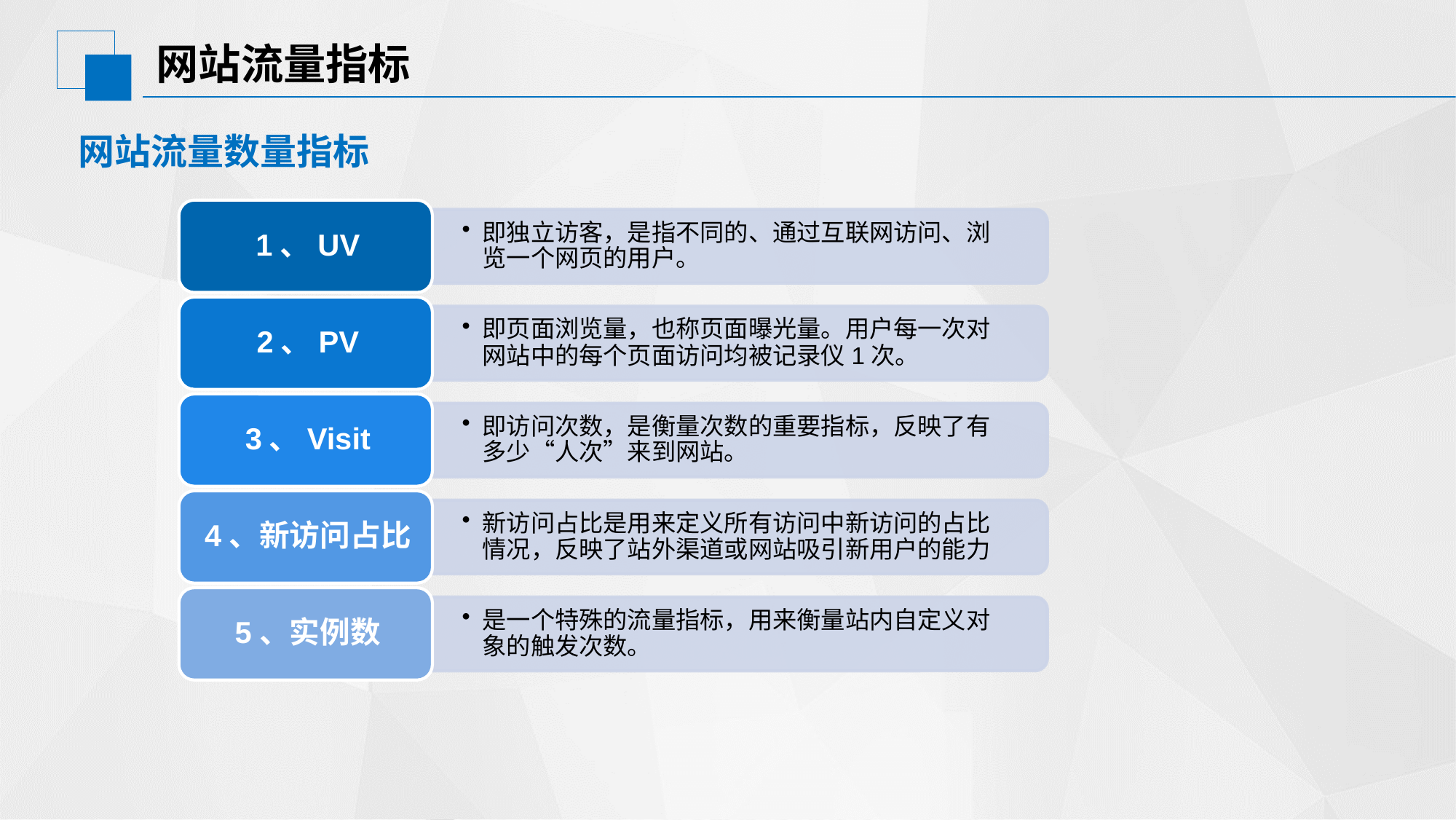

# 网站流量指标
网站流量数量指标
即独立访客，是指不同的、通过互联网访问、浏览一个网页的用户。
1、UV
即页面浏览量，也称页面曝光量。用户每一次对网站中的每个页面访问均被记录仪1次。
2、PV
即访问次数，是衡量次数的重要指标，反映了有多少“人次”来到网站。
3、Visit
新访问占比是用来定义所有访问中新访问的占比情况，反映了站外渠道或网站吸引新用户的能力
4、新访问占比
是一个特殊的流量指标，用来衡量站内自定义对象的触发次数。
5、实例数